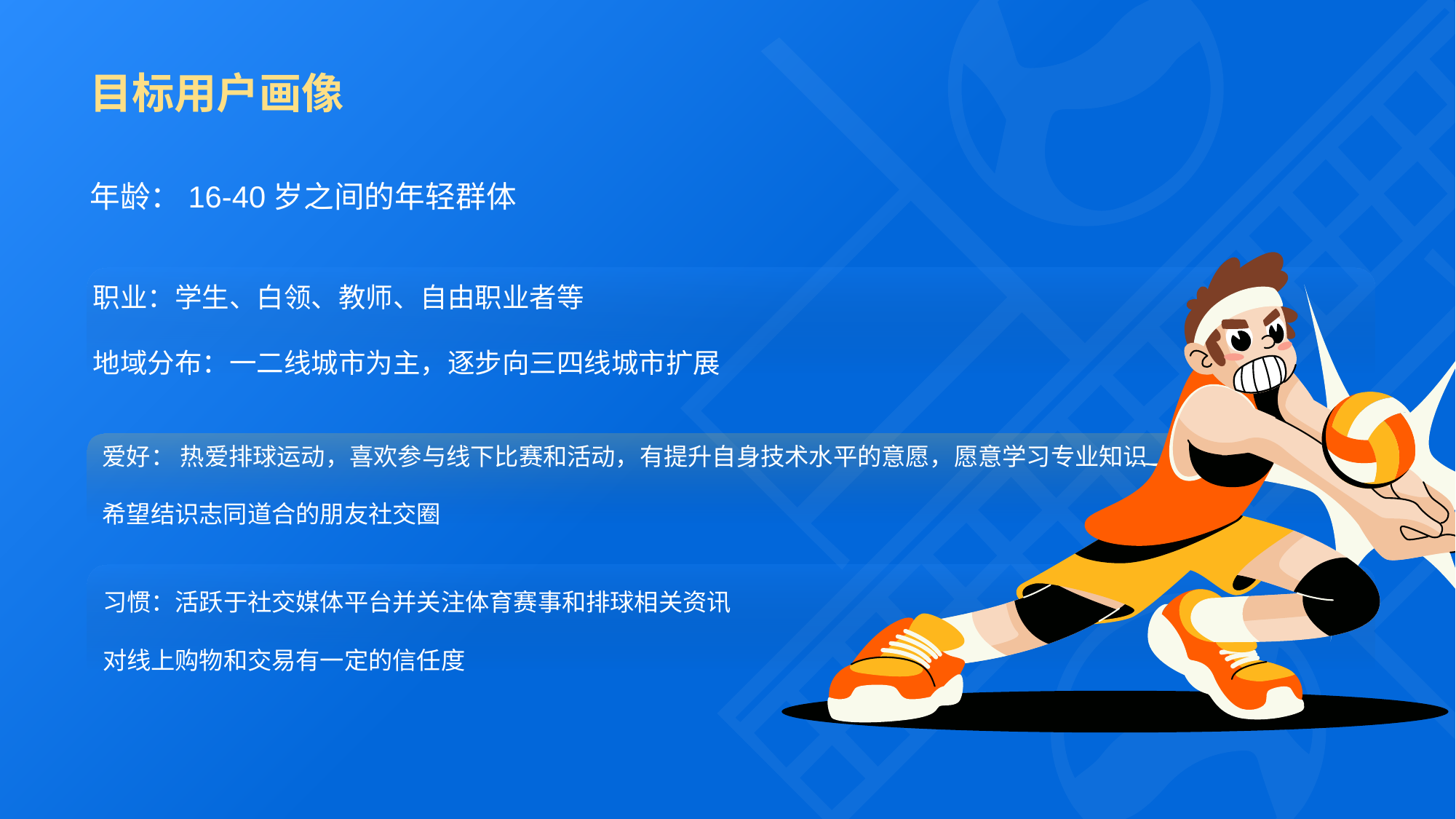

# 目标用户画像
年龄：16-40岁之间的年轻群体

职业：学生、白领、教师、自由职业者等

地域分布：一二线城市为主，逐步向三四线城市扩展
爱好： 热爱排球运动，喜欢参与线下比赛和活动，有提升自身技术水平的意愿，愿意学习专业知识

希望结识志同道合的朋友社交圈

习惯：活跃于社交媒体平台并关注体育赛事和排球相关资讯

对线上购物和交易有一定的信任度